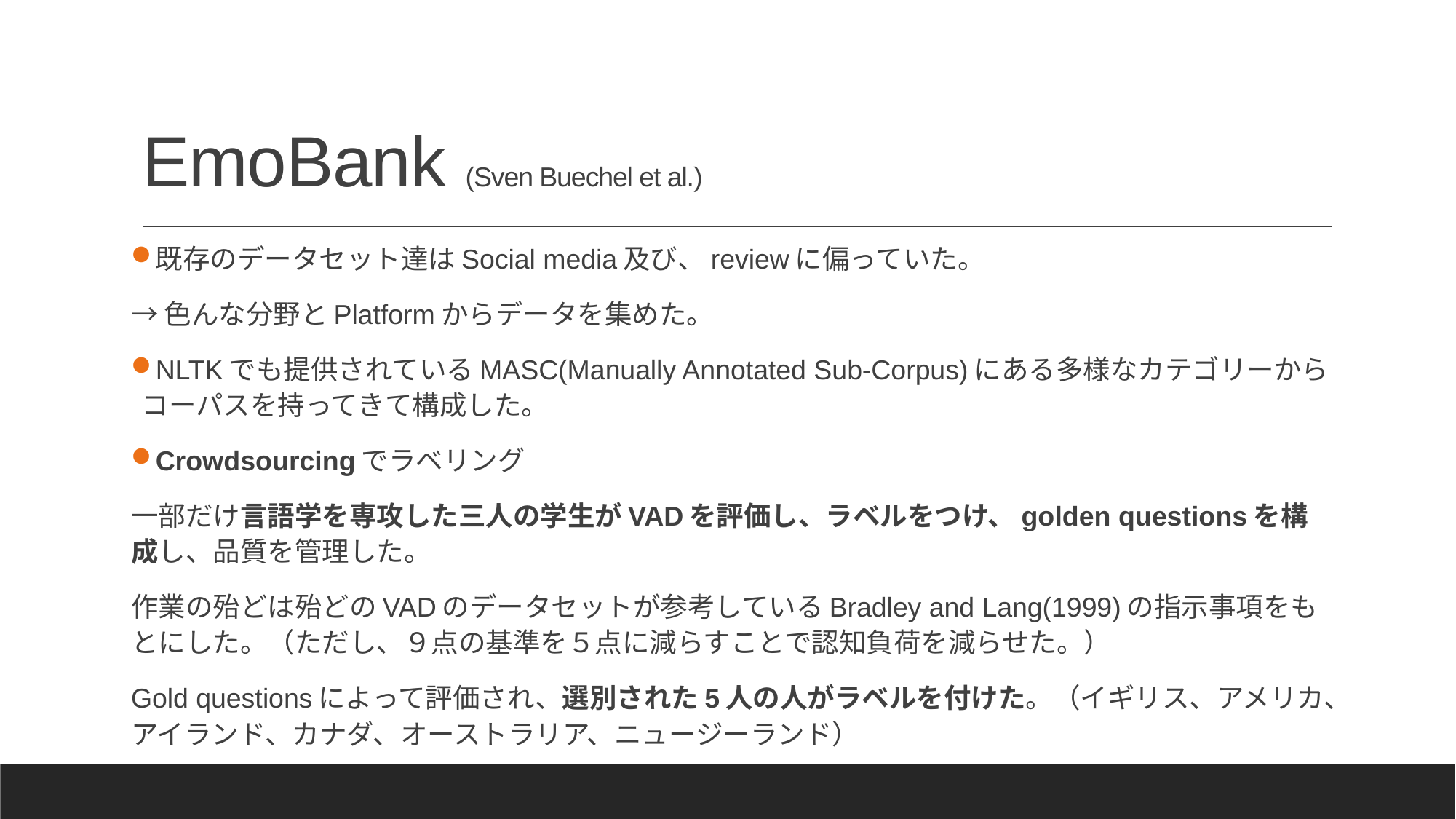

# EmoBank (Sven Buechel et al.)
既存のデータセット達はSocial media及び、reviewに偏っていた。
→色んな分野とPlatformからデータを集めた。
NLTKでも提供されているMASC(Manually Annotated Sub-Corpus)にある多様なカテゴリーからコーパスを持ってきて構成した。
Crowdsourcingでラベリング
一部だけ言語学を専攻した三人の学生がVADを評価し、ラベルをつけ、golden questionsを構成し、品質を管理した。
作業の殆どは殆どのVADのデータセットが参考しているBradley and Lang(1999)の指示事項をもとにした。（ただし、９点の基準を５点に減らすことで認知負荷を減らせた。）
Gold questionsによって評価され、選別された5人の人がラベルを付けた。（イギリス、アメリカ、アイランド、カナダ、オーストラリア、ニュージーランド）